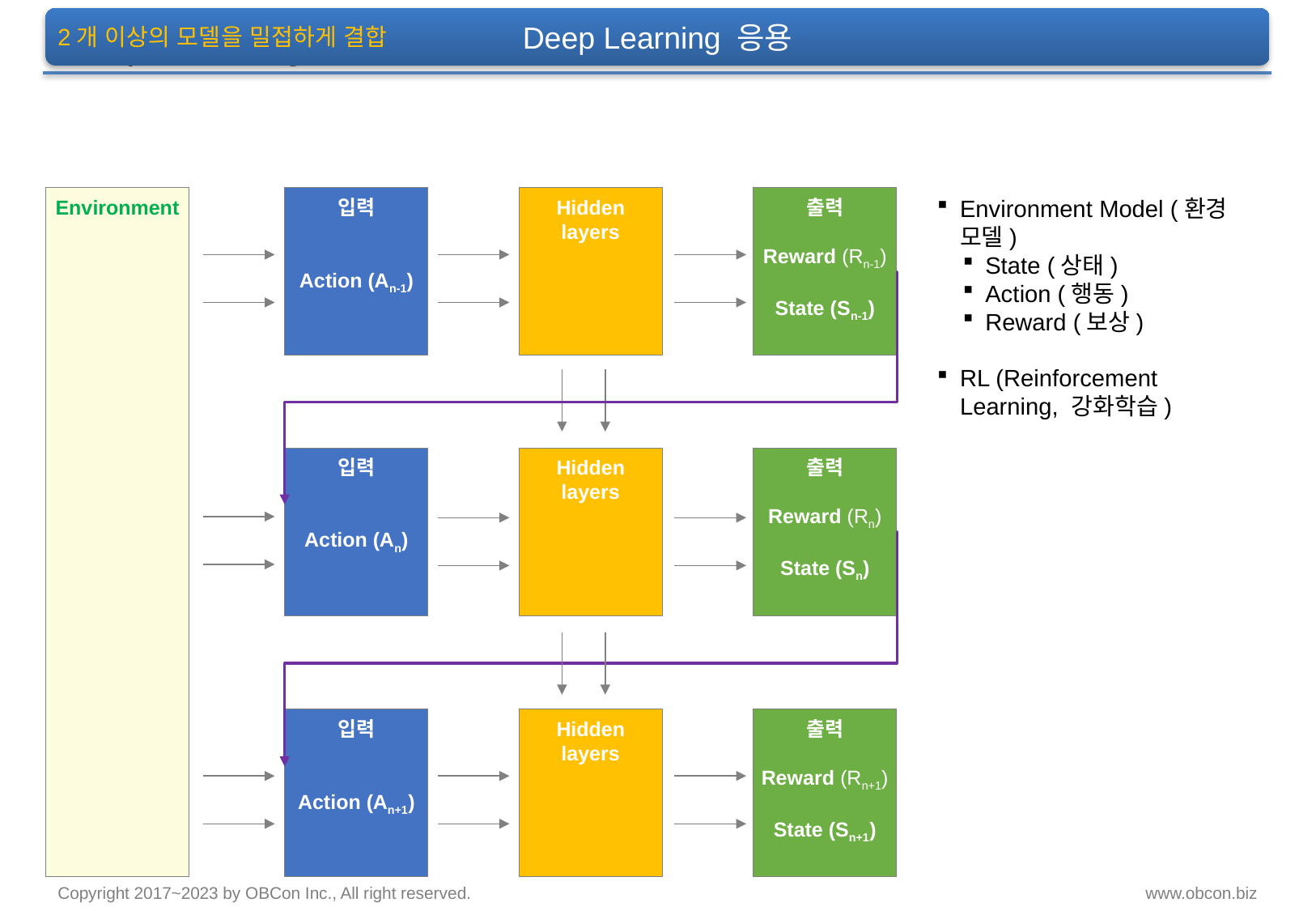

Deep Learning 응용
# Deep Learning 응용
2개 이상의 모델을 밀접하게 결합
Environment Model (환경 모델)
State (상태)
Action (행동)
Reward (보상)

RL (Reinforcement Learning, 강화학습)

Environment
입력

Action (An-1)
Hidden
layers
출력

Reward (Rn-1)

State (Sn-1)

입력

Action (An)

Hidden
layers

출력

Reward (Rn)

State (Sn)

입력

Action (An+1)
Hidden
layers
출력

Reward (Rn+1)

State (Sn+1)